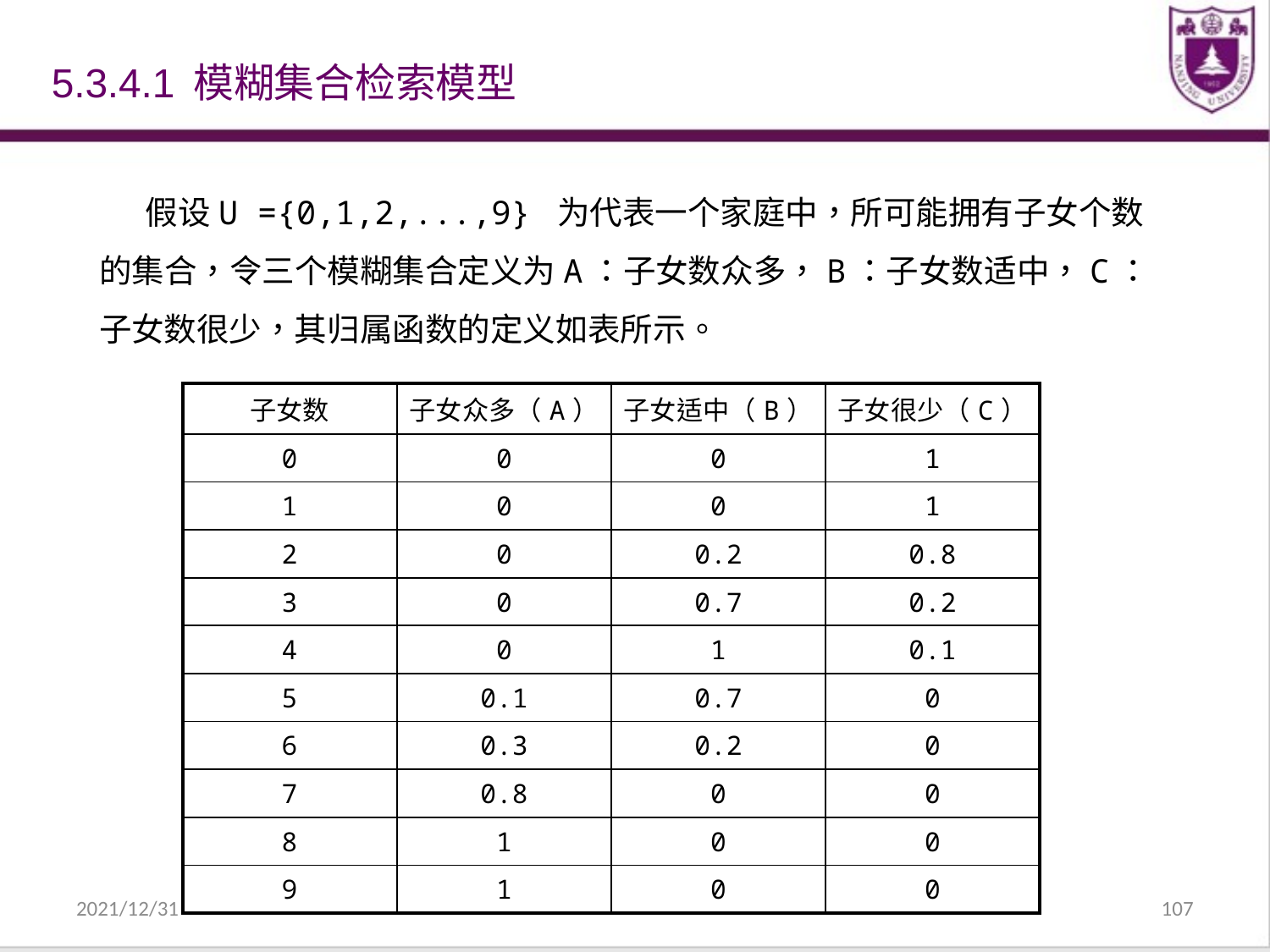

5.3.4.1 模糊集合检索模型
            假设U ={0,1,2,...,9} 为代表一个家庭中，所可能拥有子女个数的集合，令三个模糊集合定义为A：子女数众多，B：子女数适中，C：子女数很少，其归属函数的定义如表所示。
| 子女数 | 子女众多（A） | 子女适中（B） | 子女很少（C） |
| --- | --- | --- | --- |
| 0 | 0 | 0 | 1 |
| 1 | 0 | 0 | 1 |
| 2 | 0 | 0.2 | 0.8 |
| 3 | 0 | 0.7 | 0.2 |
| 4 | 0 | 1 | 0.1 |
| 5 | 0.1 | 0.7 | 0 |
| 6 | 0.3 | 0.2 | 0 |
| 7 | 0.8 | 0 | 0 |
| 8 | 1 | 0 | 0 |
| 9 | 1 | 0 | 0 |
2021/12/31
107